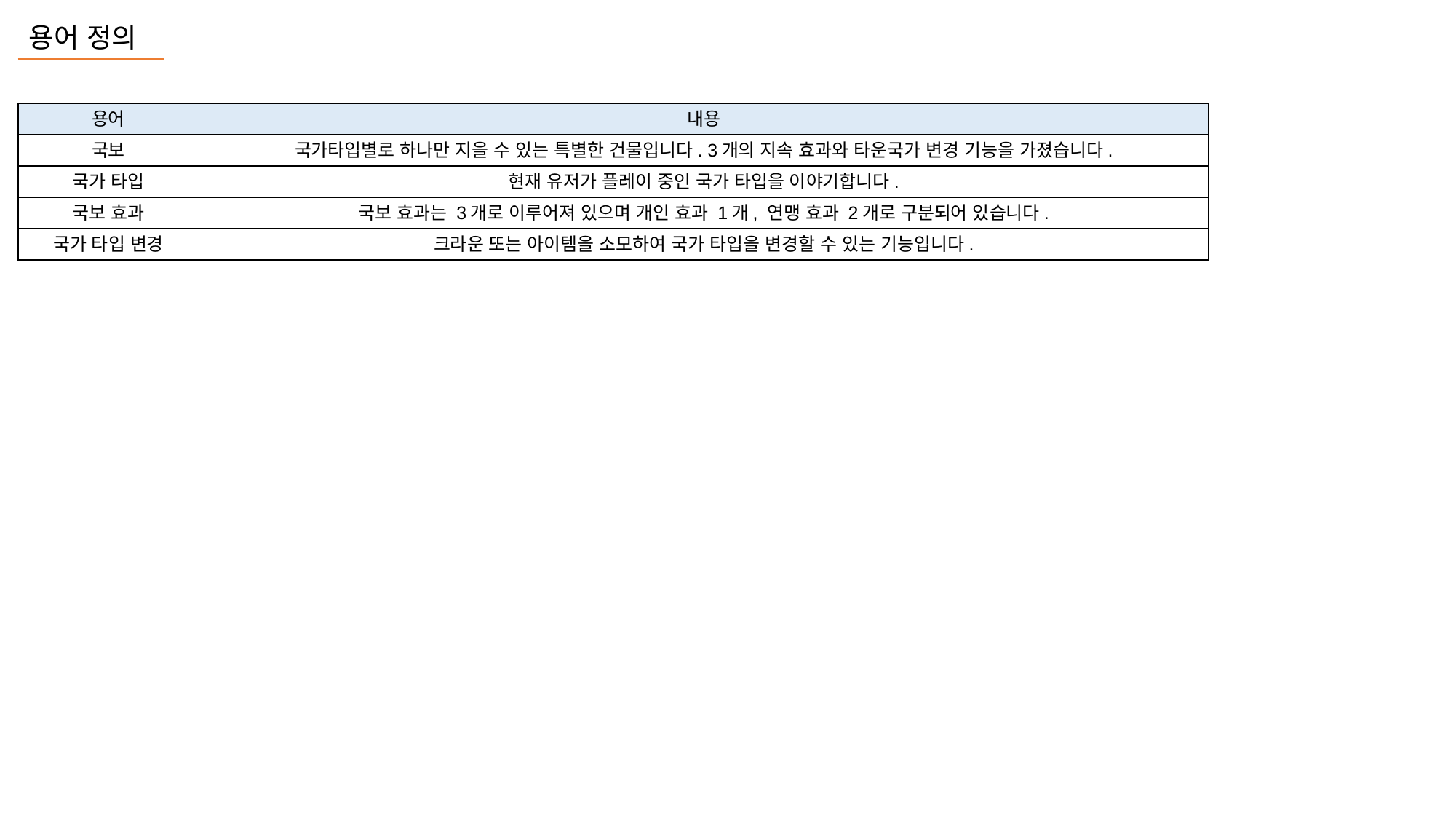

용어 정의
| 용어 | 내용 |
| --- | --- |
| 국보 | 국가타입별로 하나만 지을 수 있는 특별한 건물입니다. 3개의 지속 효과와 타운국가 변경 기능을 가졌습니다. |
| 국가 타입 | 현재 유저가 플레이 중인 국가 타입을 이야기합니다. |
| 국보 효과 | 국보 효과는 3개로 이루어져 있으며 개인 효과 1개, 연맹 효과 2개로 구분되어 있습니다. |
| 국가 타입 변경 | 크라운 또는 아이템을 소모하여 국가 타입을 변경할 수 있는 기능입니다. |